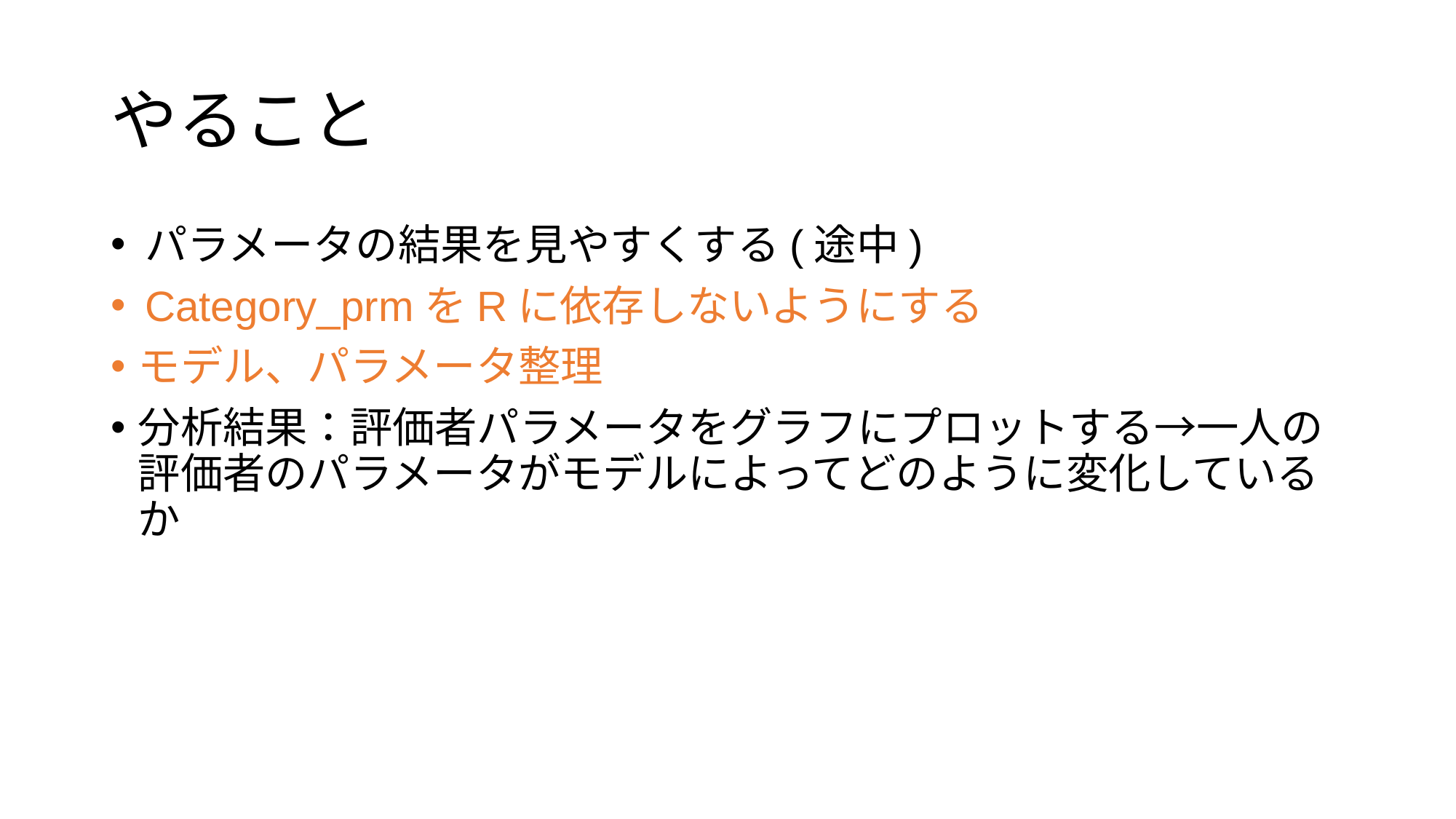

# やること
パラメータの結果を見やすくする(途中)
Category_prmをRに依存しないようにする
モデル、パラメータ整理
分析結果：評価者パラメータをグラフにプロットする→一人の評価者のパラメータがモデルによってどのように変化しているか